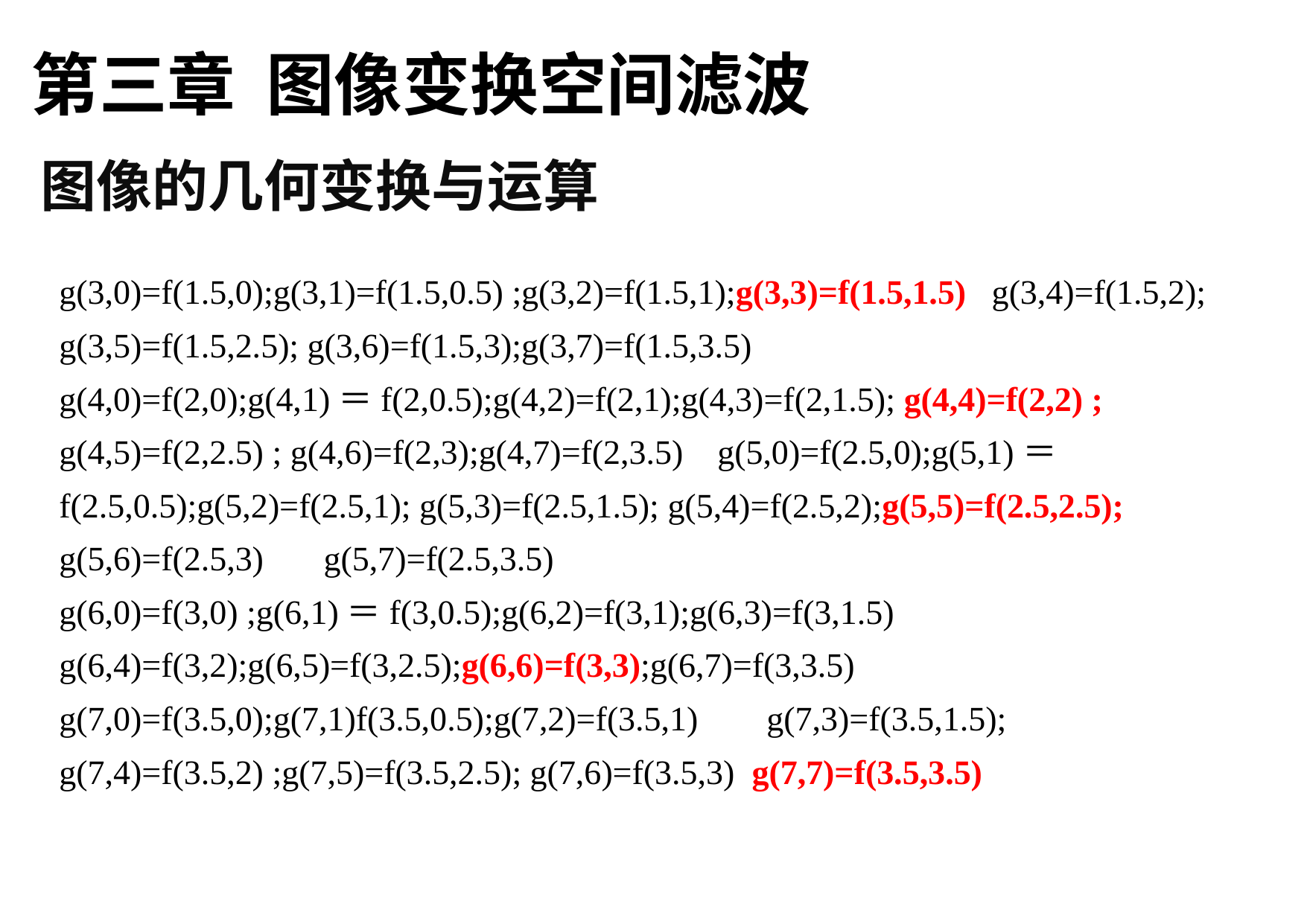

第三章  图像变换空间滤波
图像的几何变换与运算

g(3,0)=f(1.5,0);g(3,1)=f(1.5,0.5) ;g(3,2)=f(1.5,1);g(3,3)=f(1.5,1.5)   g(3,4)=f(1.5,2); g(3,5)=f(1.5,2.5); g(3,6)=f(1.5,3);g(3,7)=f(1.5,3.5)
g(4,0)=f(2,0);g(4,1)＝f(2,0.5);g(4,2)=f(2,1);g(4,3)=f(2,1.5); g(4,4)=f(2,2) ; g(4,5)=f(2,2.5) ; g(4,6)=f(2,3);g(4,7)=f(2,3.5)    g(5,0)=f(2.5,0);g(5,1)＝f(2.5,0.5);g(5,2)=f(2.5,1); g(5,3)=f(2.5,1.5); g(5,4)=f(2.5,2);g(5,5)=f(2.5,2.5); g(5,6)=f(2.5,3)       g(5,7)=f(2.5,3.5)
g(6,0)=f(3,0) ;g(6,1)＝f(3,0.5);g(6,2)=f(3,1);g(6,3)=f(3,1.5)    g(6,4)=f(3,2);g(6,5)=f(3,2.5);g(6,6)=f(3,3);g(6,7)=f(3,3.5)        g(7,0)=f(3.5,0);g(7,1)f(3.5,0.5);g(7,2)=f(3.5,1)        g(7,3)=f(3.5,1.5); g(7,4)=f(3.5,2) ;g(7,5)=f(3.5,2.5); g(7,6)=f(3.5,3)  g(7,7)=f(3.5,3.5)